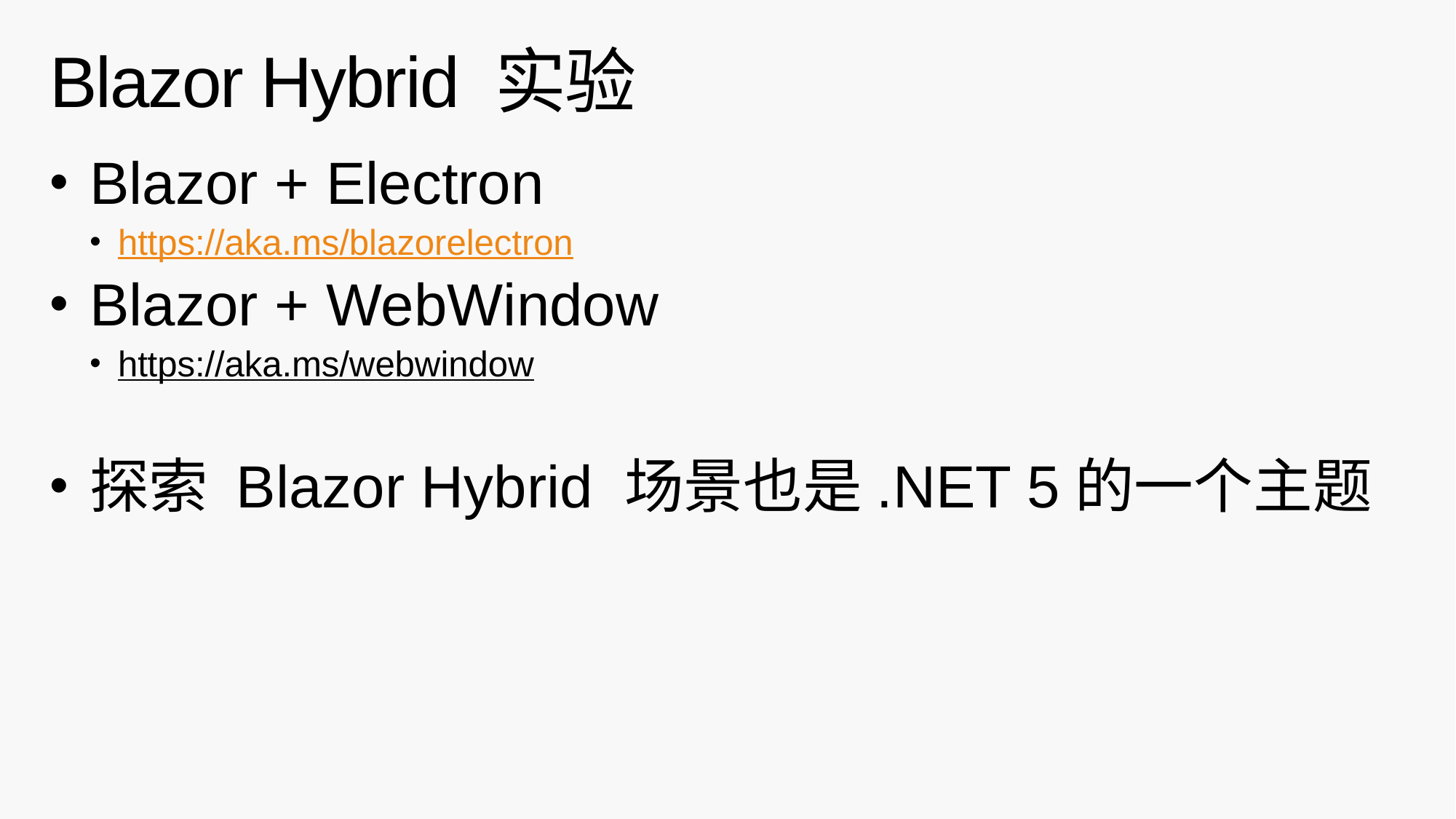

# Blazor Hybrid 实验
Blazor + Electron
https://aka.ms/blazorelectron
Blazor + WebWindow
https://aka.ms/webwindow

探索 Blazor Hybrid 场景也是.NET 5的一个主题